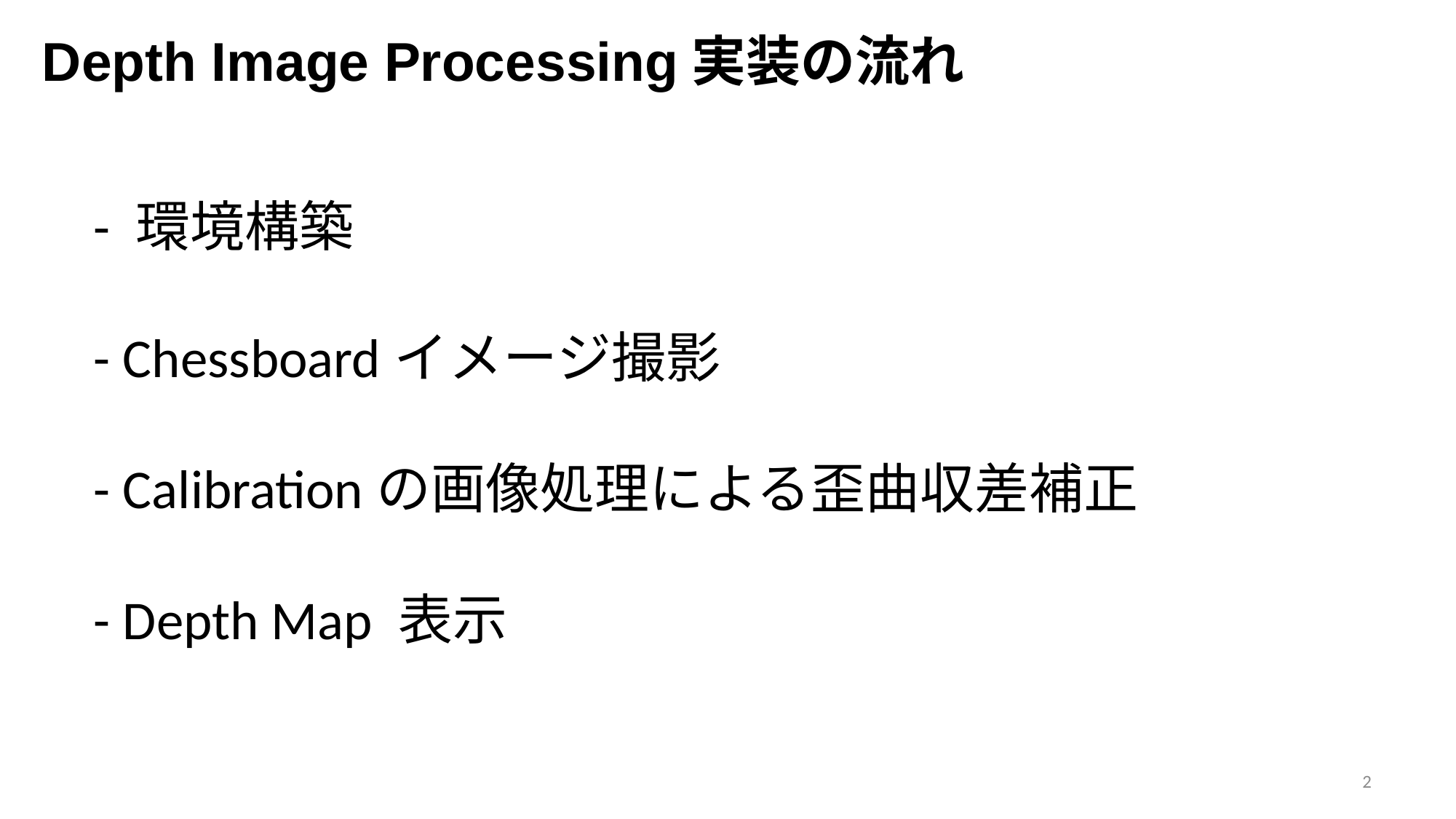

Depth Image Processing実装の流れ
- 環境構築

- Chessboardイメージ撮影
- Calibrationの画像処理による歪曲収差補正
- Depth Map 表示
2